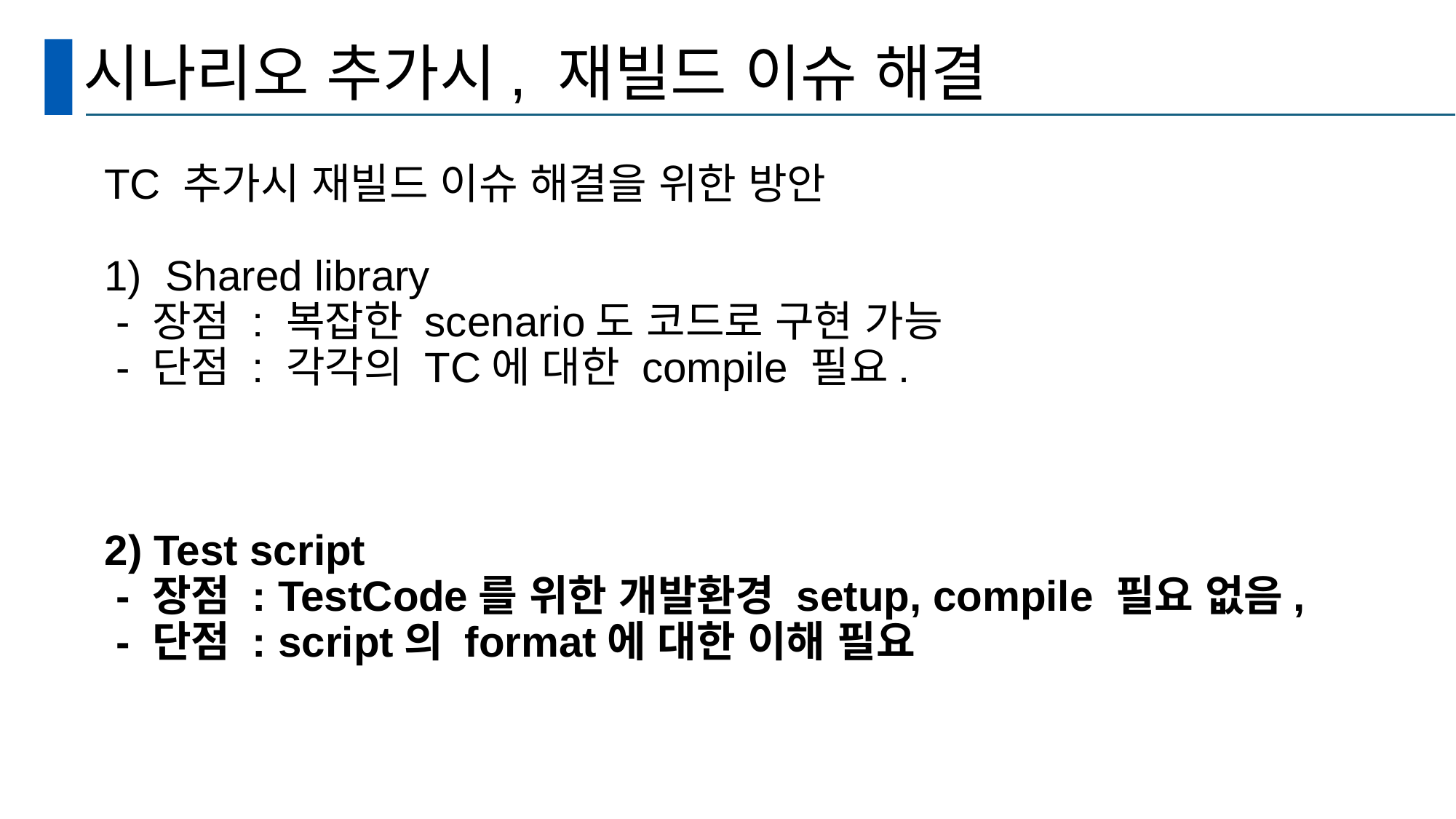

# 시나리오 추가시, 재빌드 이슈 해결
TC 추가시 재빌드 이슈 해결을 위한 방안

Shared library
 - 장점 : 복잡한 scenario도 코드로 구현 가능
 - 단점 : 각각의 TC에 대한 compile 필요.

2) Test script
 - 장점 : TestCode를 위한 개발환경 setup, compile 필요 없음,
 - 단점 : script의 format에 대한 이해 필요